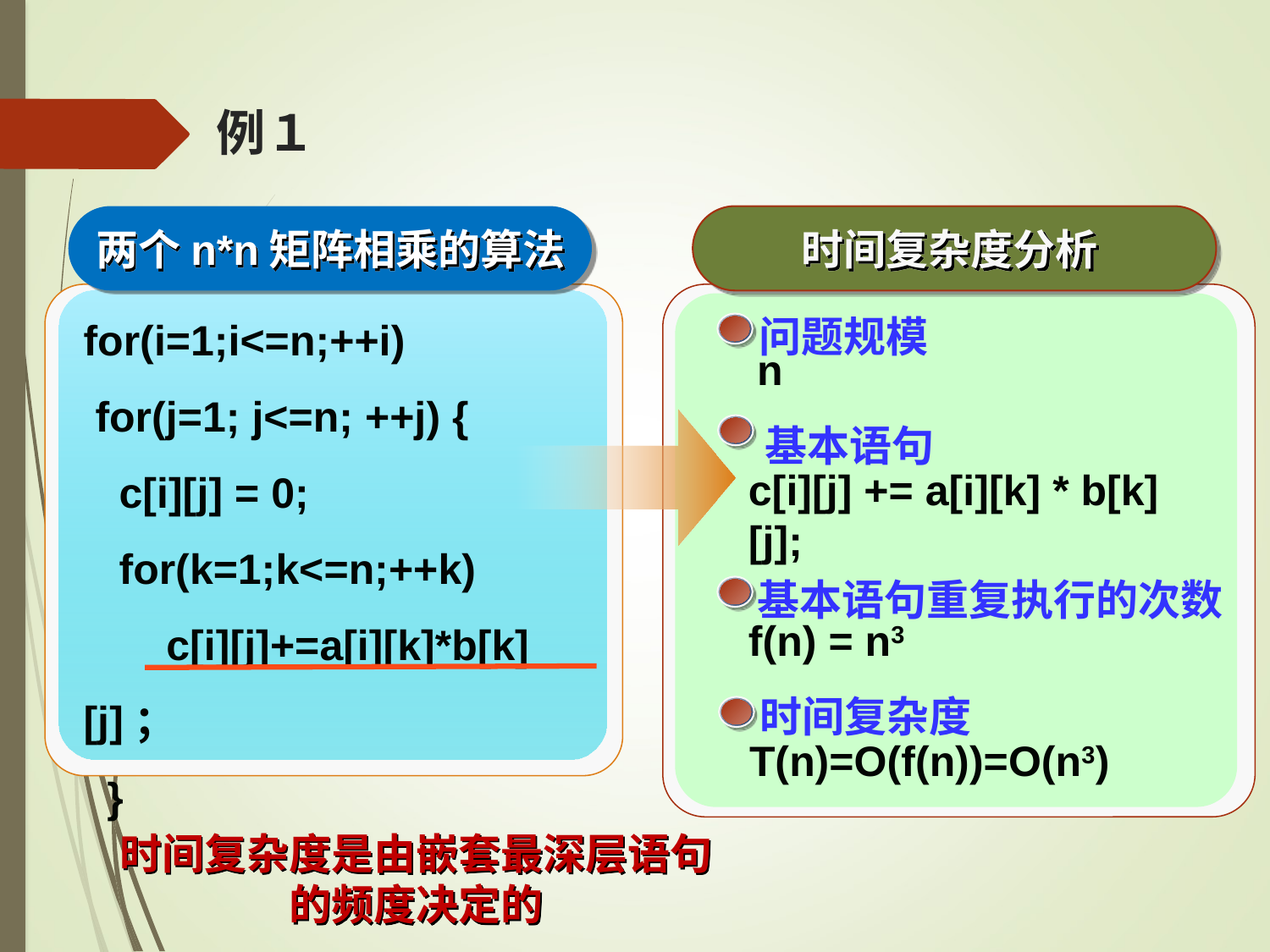

# 例１
75

两个n*n矩阵相乘的算法
时间复杂度分析
for(i=1;i<=n;++i)
 for(j=1; j<=n; ++j) {
   c[i][j] = 0;
   for(k=1;k<=n;++k)
       c[i][j]+=a[i][k]*b[k][j]；
  }

 问题规模

n

 基本语句

c[i][j] += a[i][k] * b[k][j];
 基本语句重复执行的次数

f(n) = n3

 时间复杂度

T(n)=O(f(n))=O(n3)
时间复杂度是由嵌套最深层语句的频度决定的